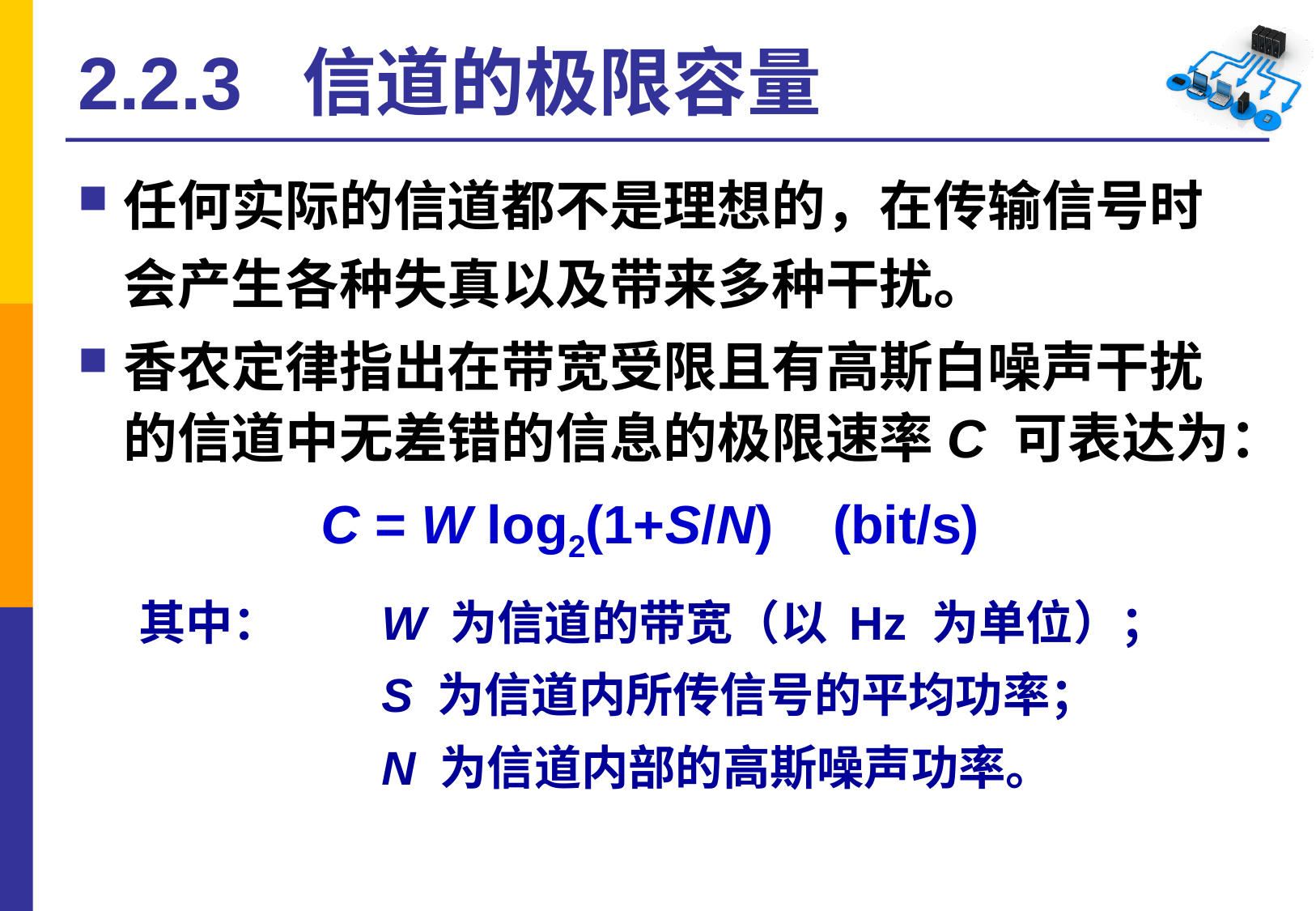

# 2.2.3  信道的极限容量
任何实际的信道都不是理想的，在传输信号时会产生各种失真以及带来多种干扰。
香农定律指出在带宽受限且有高斯白噪声干扰的信道中无差错的信息的极限速率C 可表达为：
		C = W log2(1+S/N)    (bit/s)
其中：	W 为信道的带宽（以 Hz 为单位）；
		S 为信道内所传信号的平均功率；
		N 为信道内部的高斯噪声功率。